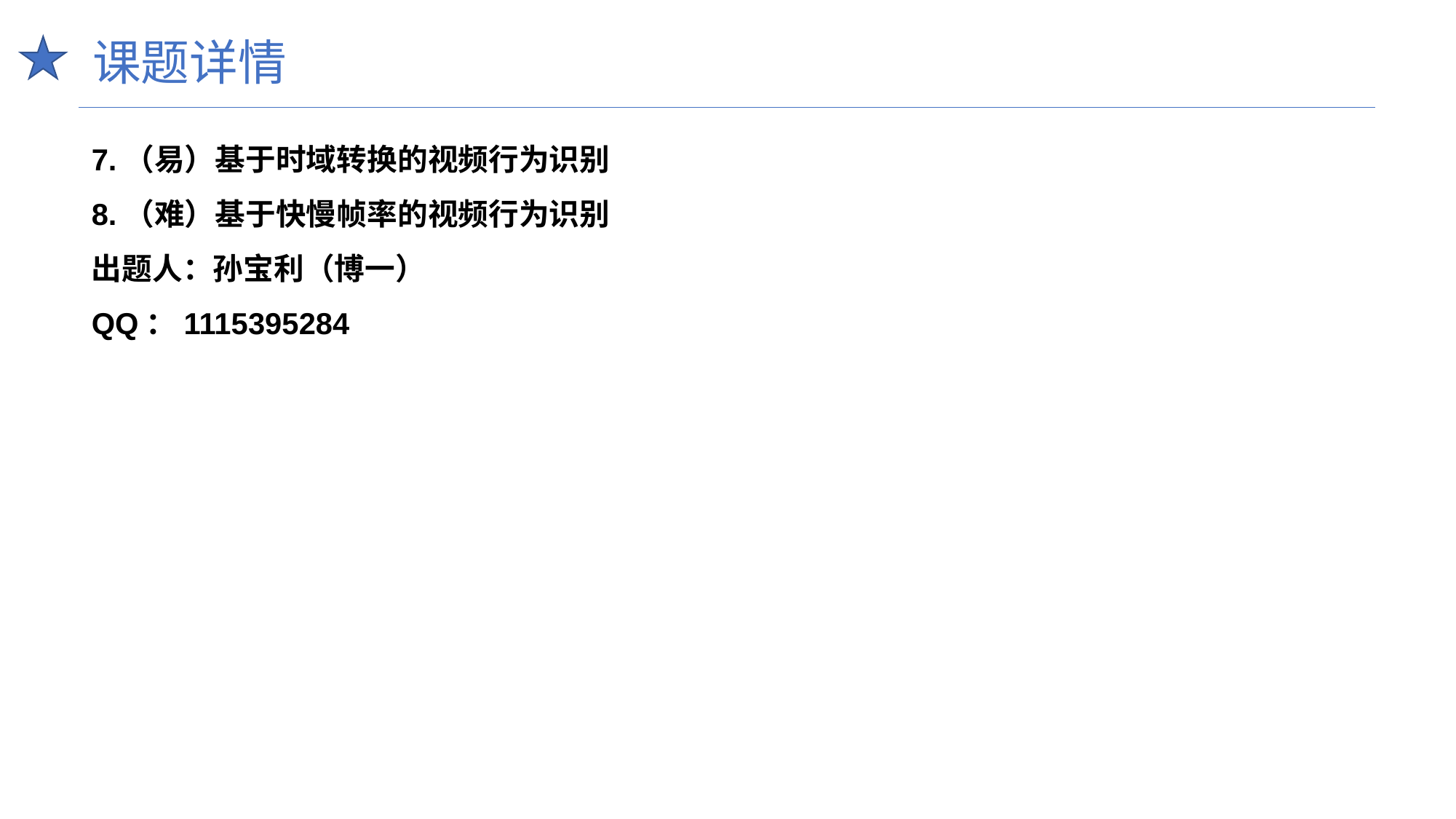

课题详情

7.（易）基于时域转换的视频行为识别
8.（难）基于快慢帧率的视频行为识别
出题人：孙宝利（博一）
QQ：1115395284